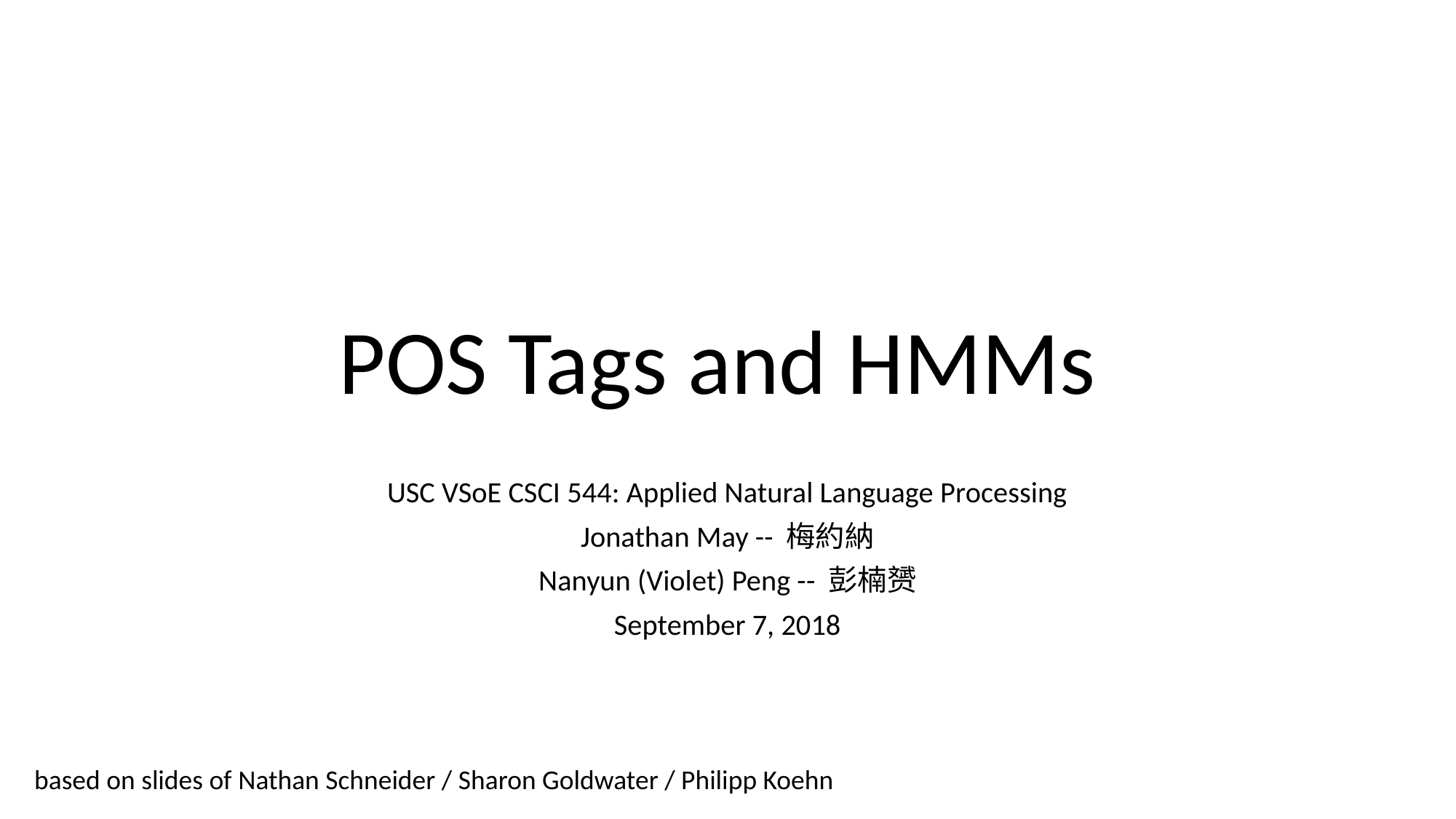

# POS Tags and HMMs
USC VSoE CSCI 544: Applied Natural Language Processing
Jonathan May -- 梅約納
Nanyun (Violet) Peng -- 彭楠赟
September 7, 2018
based on slides of Nathan Schneider / Sharon Goldwater / Philipp Koehn